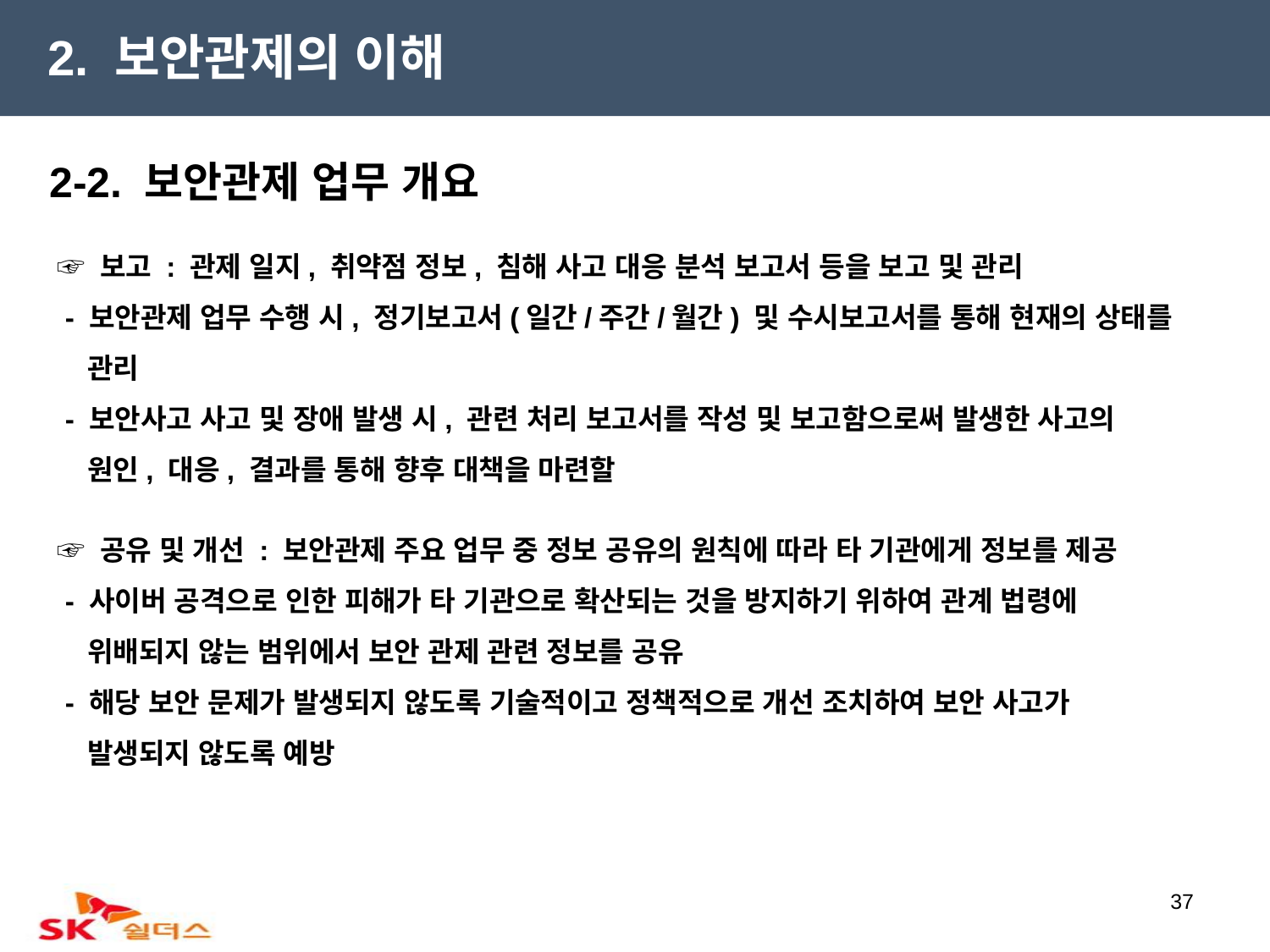

2. 보안관제의 이해
2-2. 보안관제 업무 개요
 ☞ 보고 : 관제 일지, 취약점 정보, 침해 사고 대응 분석 보고서 등을 보고 및 관리
  - 보안관제 업무 수행 시, 정기보고서(일간/주간/월간) 및 수시보고서를 통해 현재의 상태를
    관리
  - 보안사고 사고 및 장애 발생 시, 관련 처리 보고서를 작성 및 보고함으로써 발생한 사고의
    원인, 대응, 결과를 통해 향후 대책을 마련할
 ☞ 공유 및 개선 : 보안관제 주요 업무 중 정보 공유의 원칙에 따라 타 기관에게 정보를 제공
  - 사이버 공격으로 인한 피해가 타 기관으로 확산되는 것을 방지하기 위하여 관계 법령에
    위배되지 않는 범위에서 보안 관제 관련 정보를 공유
  - 해당 보안 문제가 발생되지 않도록 기술적이고 정책적으로 개선 조치하여 보안 사고가
    발생되지 않도록 예방
37